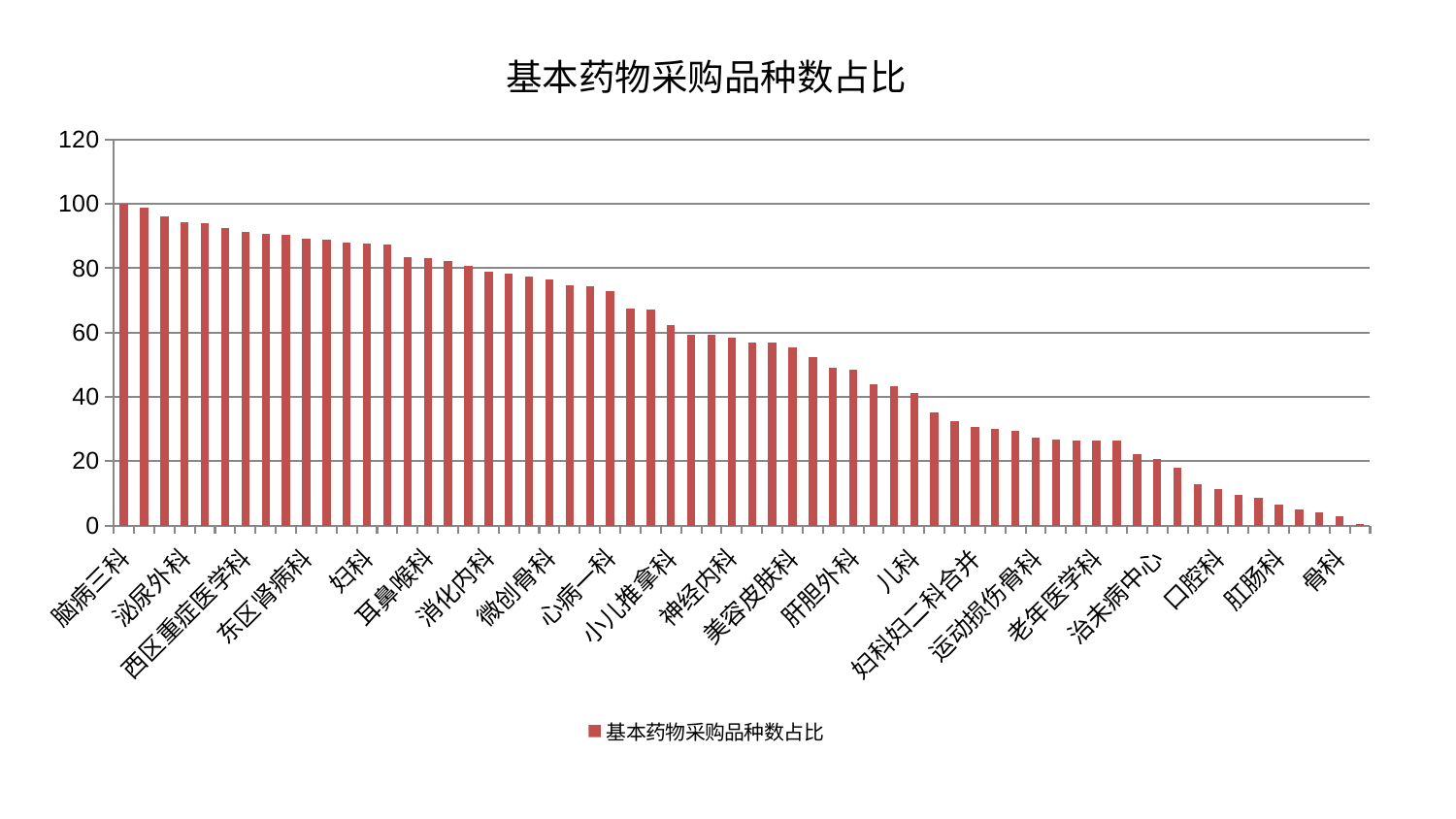

### Chart: 基本药物采购品种数占比

| Category | 基本药物采购品种数占比 |
|---|---|
| 脑病三科 | 100.0 |
| 胸外科 | 98.7326666804216 |
| 综合内科 | 96.14626234821202 |
| 泌尿外科 | 94.37748933520427 |
| 乳腺甲状腺外科 | 93.90201688853787 |
| 脑病一科 | 92.60842139816101 |
| 西区重症医学科 | 91.20700014476354 |
| 显微骨科 | 90.74024272030408 |
| 普通外科 | 90.33898124119571 |
| 东区肾病科 | 89.27032388546196 |
| 心病四科 | 89.00074256552655 |
| 男科 | 88.06213554759756 |
| 妇科 | 87.64774590371395 |
| 中医经典科 | 87.26859735207907 |
| 推拿科 | 83.48663112628195 |
| 耳鼻喉科 | 83.02466382878939 |
| 身心医学科 | 82.11569918889762 |
| 心病三科 | 80.70882717990449 |
| 消化内科 | 79.06153877813982 |
| 内分泌科 | 78.44029676117518 |
| 呼吸内科 | 77.4042101173322 |
| 微创骨科 | 76.57949180845654 |
| 肝病科 | 74.79561957080743 |
| 妇二科 | 74.38798948436475 |
| 心病一科 | 72.97307728602172 |
| 眼科 | 67.43817917201442 |
| 脾胃科消化科合并 | 67.15116817915424 |
| 小儿推拿科 | 62.273508414873774 |
| 产科 | 59.390690489099974 |
| 康复科 | 59.32352467780436 |
| 神经内科 | 58.484757493512355 |
| 脑病二科 | 56.95246335487704 |
| 中医外治中心 | 56.82025669928727 |
| 美容皮肤科 | 55.44128820736144 |
| 肾病科 | 52.31073022198824 |
| 小儿骨科 | 49.06516434667315 |
| 肝胆外科 | 48.3720074802289 |
| 肾脏内科 | 43.93687145507399 |
| 周围血管科 | 43.35071619396657 |
| 儿科 | 41.20405196038325 |
| 脾胃病科 | 35.16477580019819 |
| 东区重症医学科 | 32.37950758148809 |
| 妇科妇二科合并 | 30.511585219156032 |
| 肿瘤内科 | 30.15617211950032 |
| 皮肤科 | 29.380041100848878 |
| 运动损伤骨科 | 27.421869247787445 |
| 血液科 | 26.705268185859975 |
| 神经外科 | 26.474532093454947 |
| 老年医学科 | 26.430519163601897 |
| 关节骨科 | 26.41953944491622 |
| 风湿病科 | 22.214174215843254 |
| 治未病中心 | 20.65549464544938 |
| 创伤骨科 | 18.028922983578852 |
| 心病二科 | 12.86881708617212 |
| 口腔科 | 11.278289680744958 |
| 心血管内科 | 9.359595626393752 |
| 脊柱骨科 | 8.567552115139007 |
| 肛肠科 | 6.504010803785719 |
| 重症医学科 | 5.093156496512632 |
| 针灸科 | 4.0054044342731885 |
| 骨科 | 2.8071277748296697 |
| 医院 | 0.3152079333086231 |
34